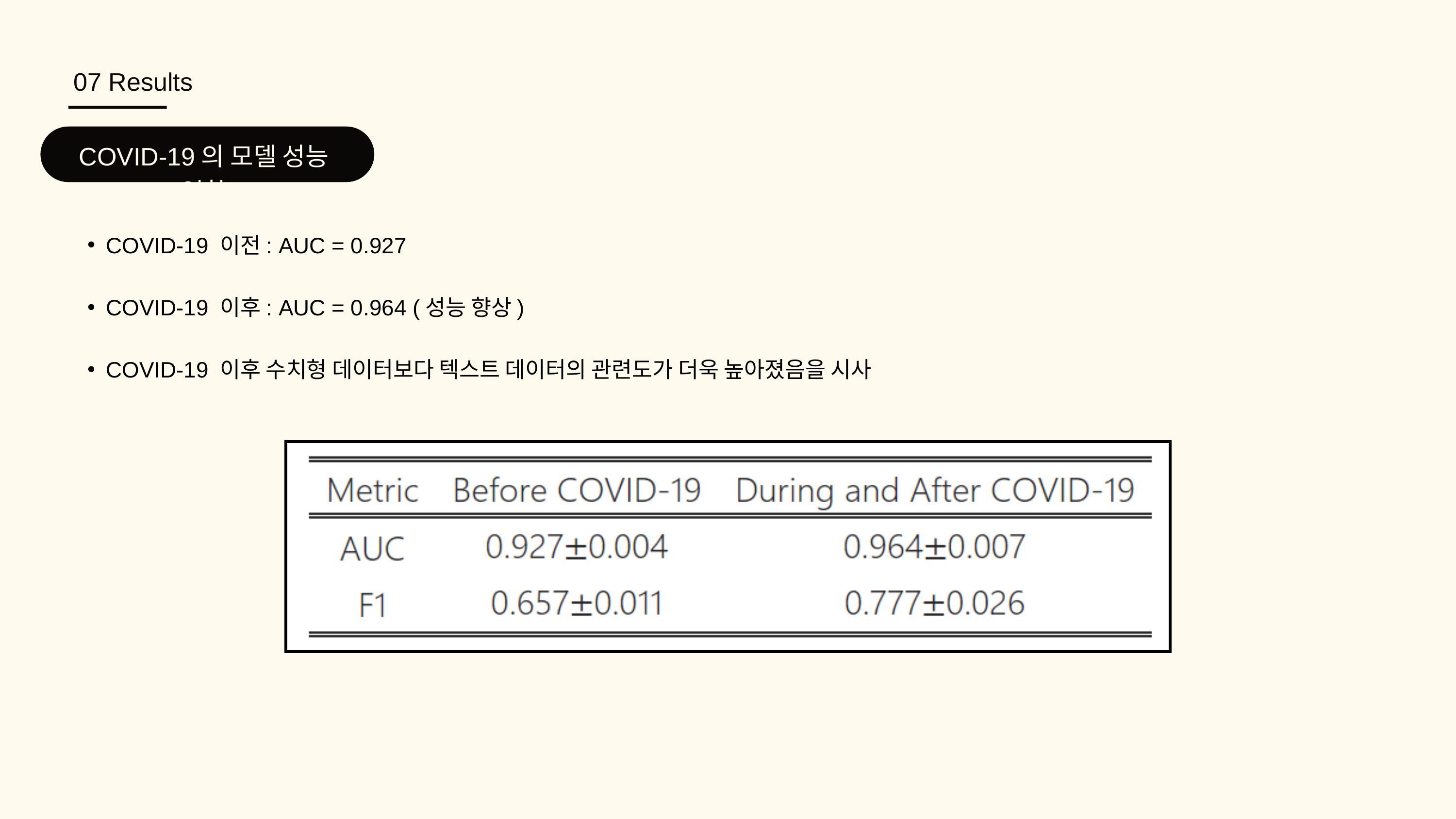

07 Results

COVID-19의 모델 성능 영향

COVID-19 이전: AUC = 0.927

COVID-19 이후: AUC = 0.964 (성능 향상)

COVID-19 이후 수치형 데이터보다 텍스트 데이터의 관련도가 더욱 높아졌음을 시사